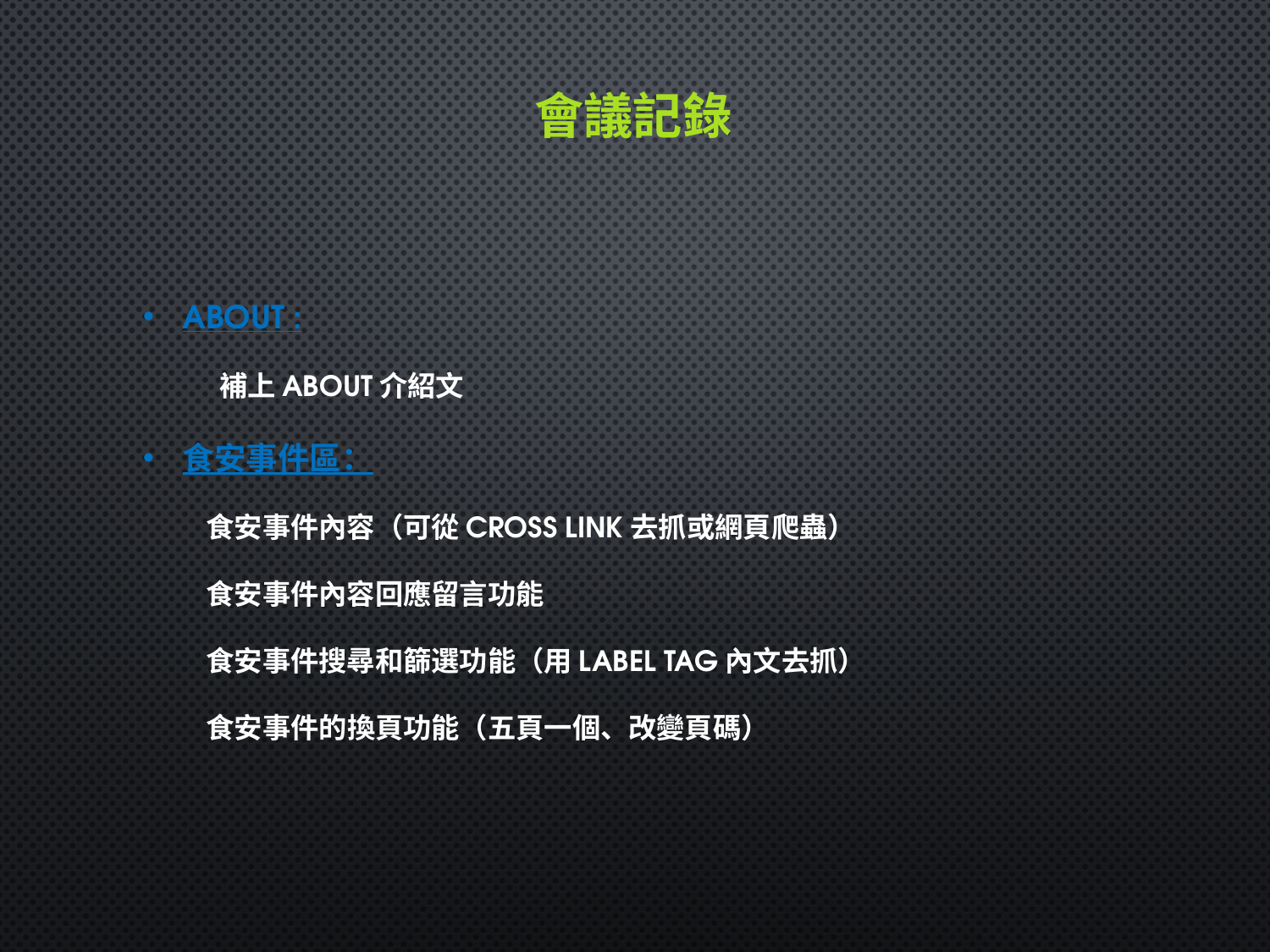

會議記錄
About :
 補上About介紹文
食安事件區：
食安事件內容（可從Cross Link去抓或網頁爬蟲）
食安事件內容回應留言功能
食安事件搜尋和篩選功能（用Label tag內文去抓）
食安事件的換頁功能（五頁一個、改變頁碼）